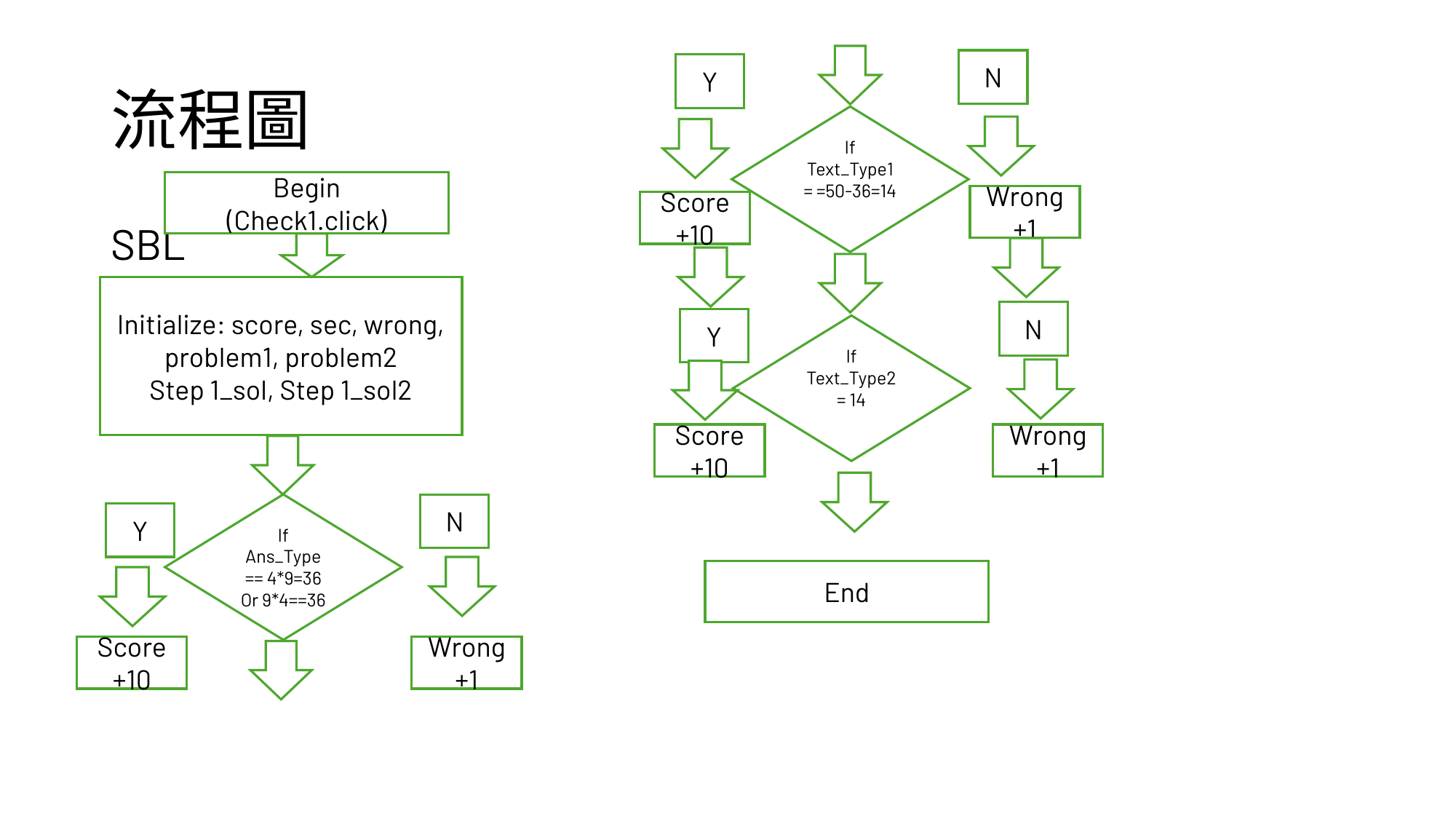

# 流程圖

N
Y
If
Text_Type1 = =50-36=14

Begin
(Check1.click)
Wrong +1
Score +10
SBL

Initialize: score, sec, wrong, problem1, problem2
Step 1_sol, Step 1_sol2
N
Y
If
Text_Type2 = 14

Wrong +1
Score +10

If
Ans_Type == 4*9=36
Or 9*4==36
N
Y

End

Score +10
Wrong+1